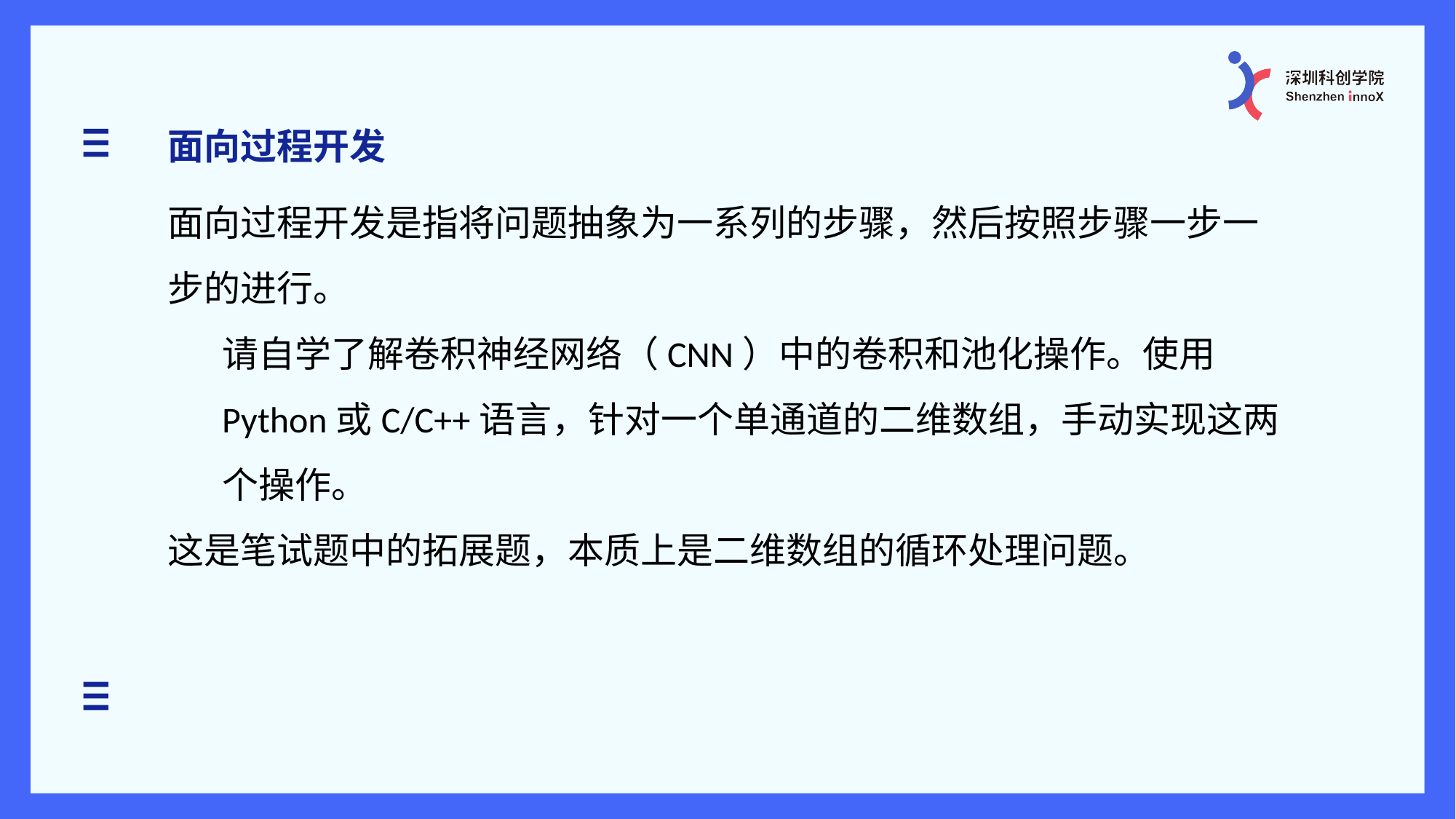

面向过程开发
面向过程开发是指将问题抽象为一系列的步骤，然后按照步骤一步一步的进行。
请自学了解卷积神经网络（CNN）中的卷积和池化操作。使用Python或C/C++语言，针对一个单通道的二维数组，手动实现这两个操作。
这是笔试题中的拓展题，本质上是二维数组的循环处理问题。